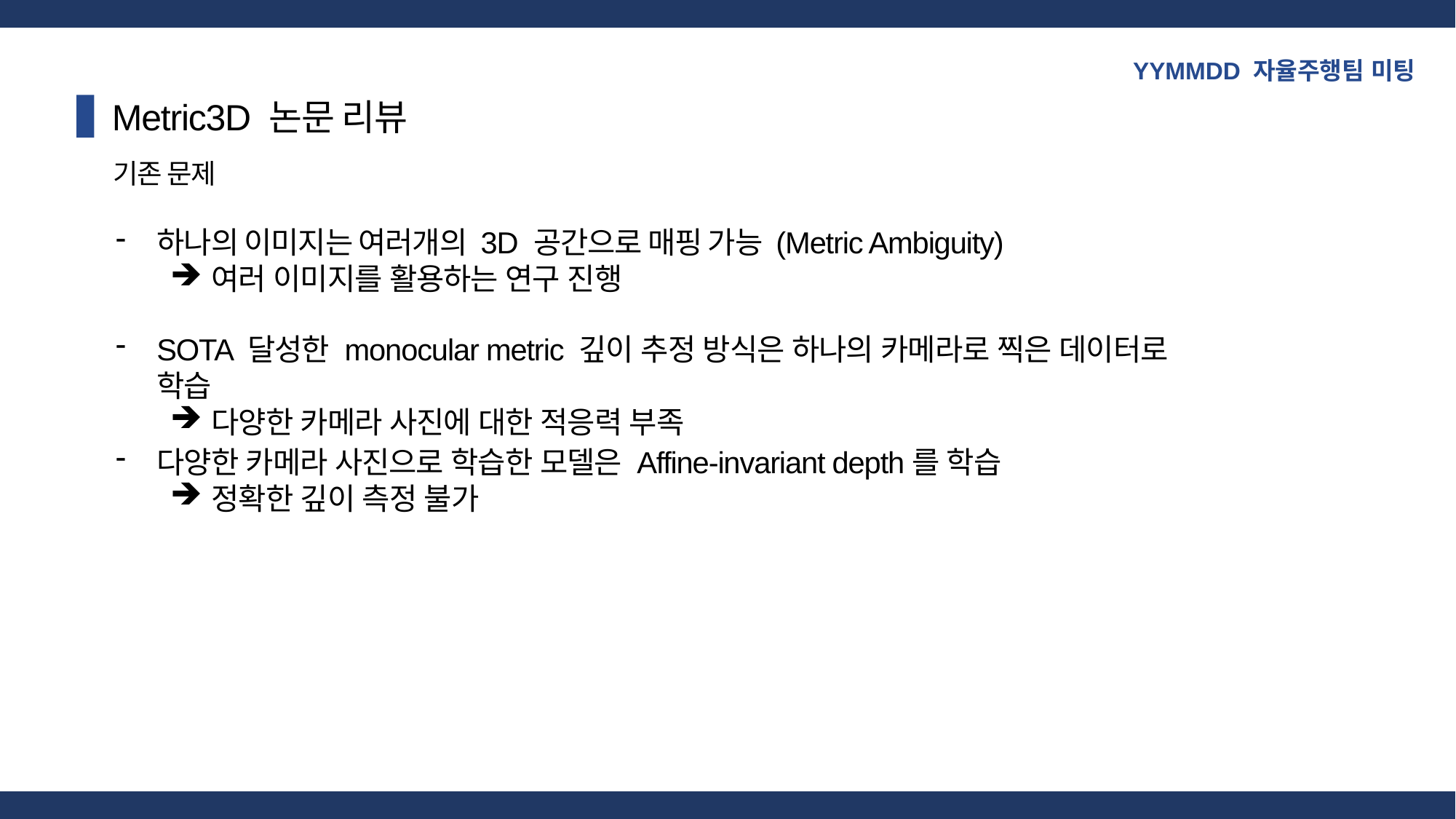

YYMMDD 자율주행팀 미팅
Metric3D 논문 리뷰

기존 문제
하나의 이미지는 여러개의 3D 공간으로 매핑 가능 (Metric Ambiguity)
여러 이미지를 활용하는 연구 진행
SOTA 달성한 monocular metric 깊이 추정 방식은 하나의 카메라로 찍은 데이터로 학습
다양한 카메라 사진에 대한 적응력 부족
다양한 카메라 사진으로 학습한 모델은 Affine-invariant depth를 학습
정확한 깊이 측정 불가